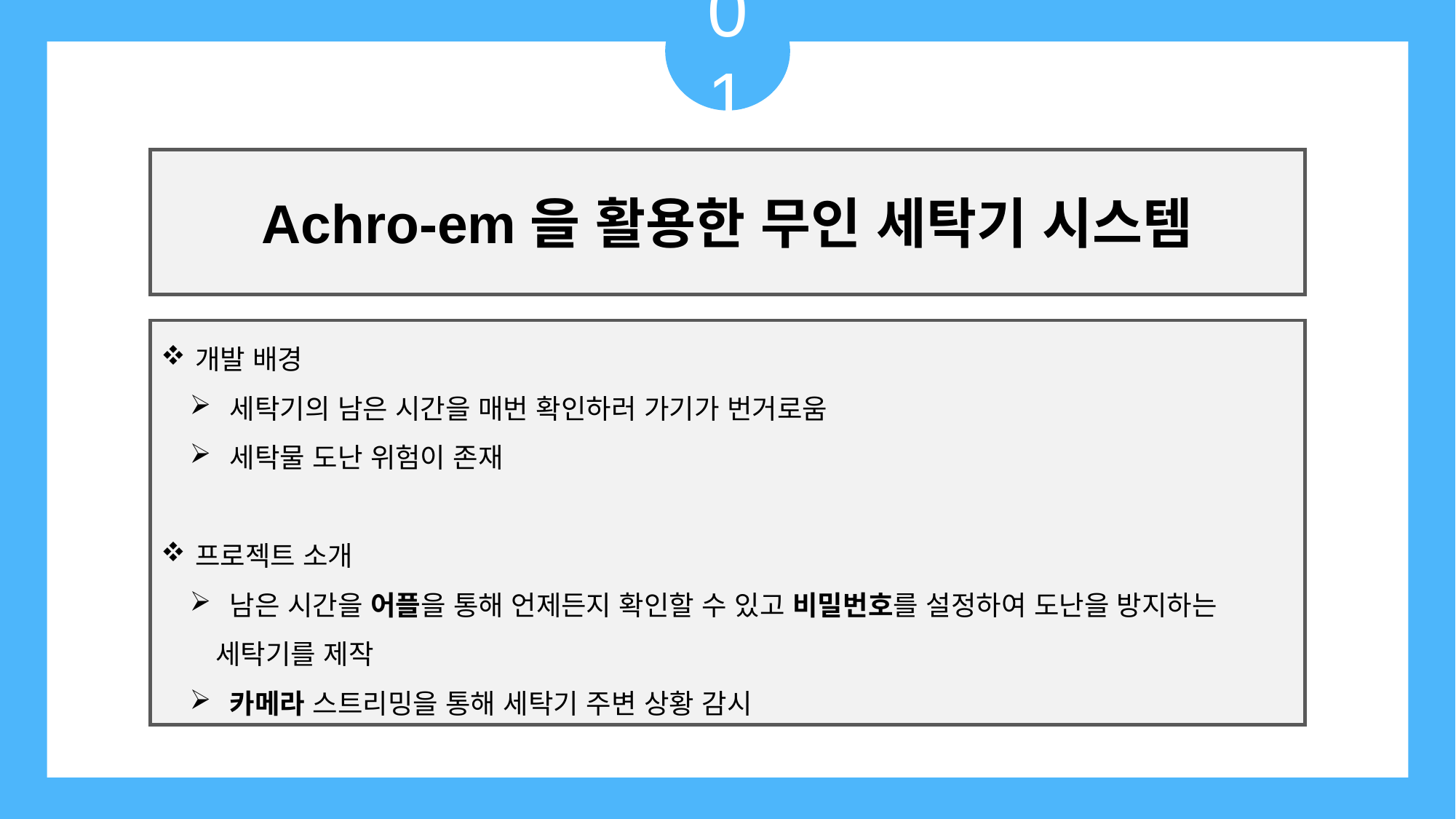

01

#
Achro-em을 활용한 무인 세탁기 시스템

개발 배경
 세탁기의 남은 시간을 매번 확인하러 가기가 번거로움
 세탁물 도난 위험이 존재

프로젝트 소개
 남은 시간을 어플을 통해 언제든지 확인할 수 있고 비밀번호를 설정하여 도난을 방지하는 세탁기를 제작
 카메라 스트리밍을 통해 세탁기 주변 상황 감시